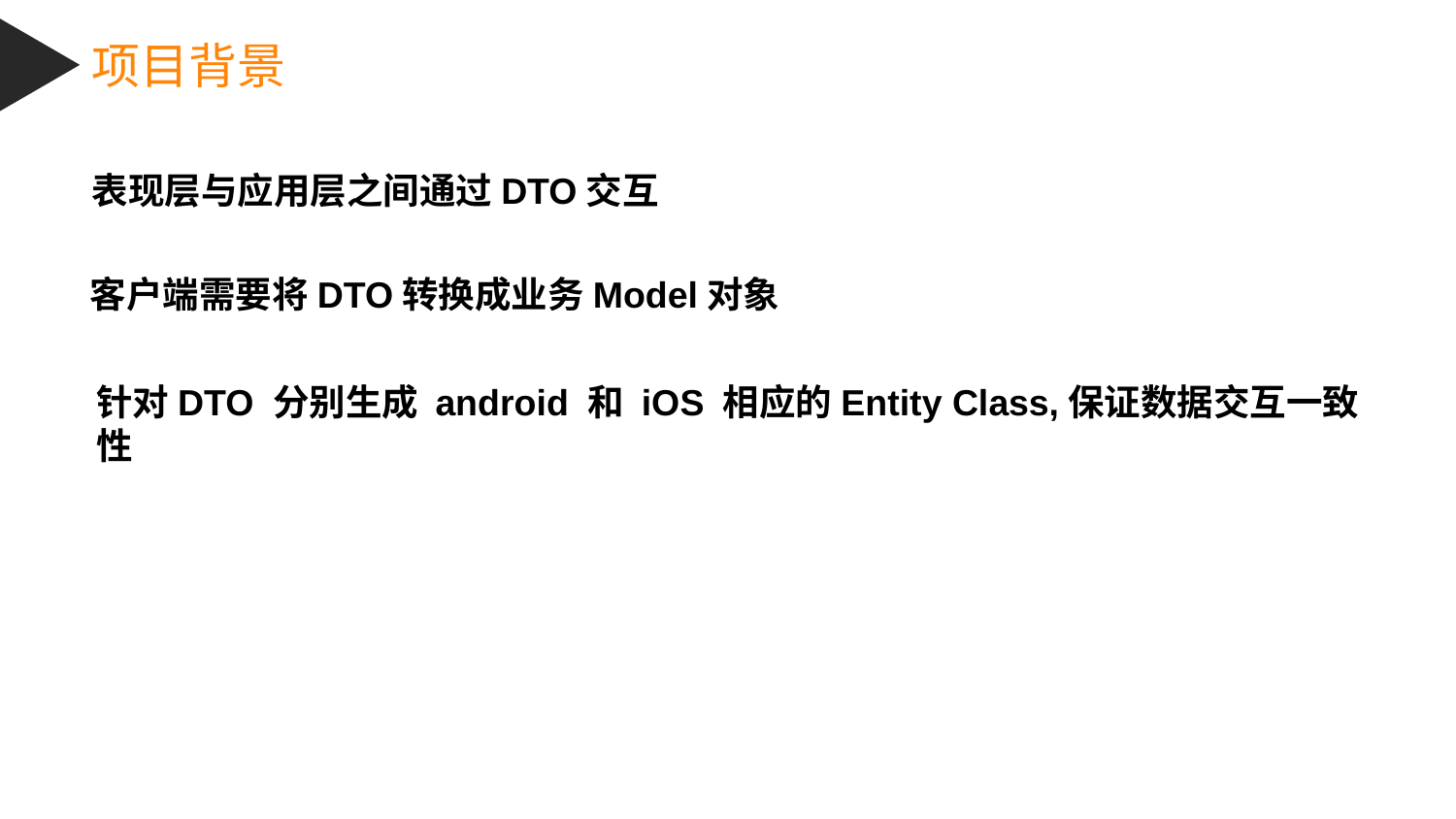

项目背景
表现层与应用层之间通过DTO交互

客户端需要将DTO转换成业务Model对象
针对DTO 分别生成 android 和 iOS 相应的Entity Class,保证数据交互一致性